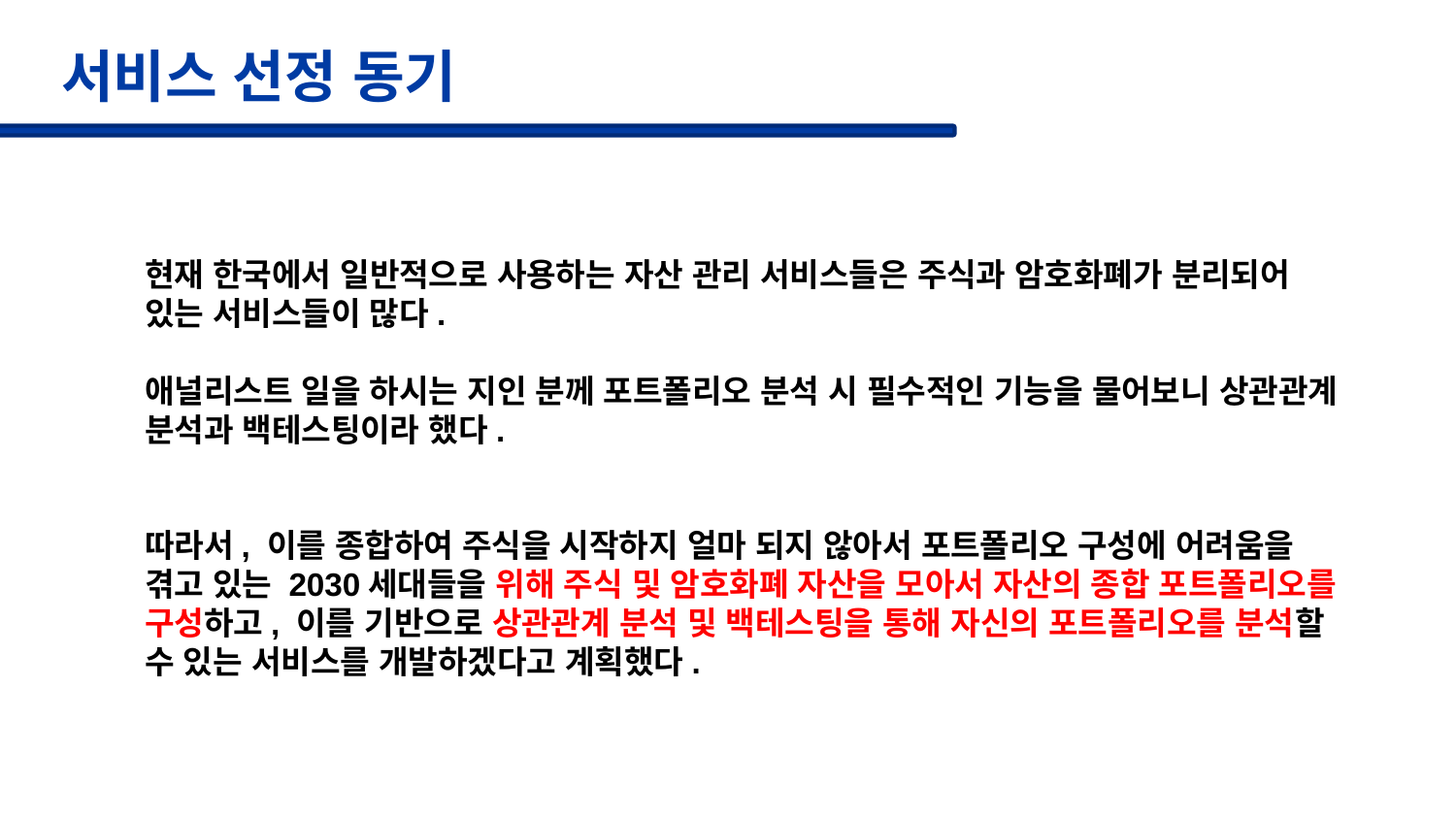

# 서비스 선정 동기

현재 한국에서 일반적으로 사용하는 자산 관리 서비스들은 주식과 암호화폐가 분리되어 있는 서비스들이 많다.

애널리스트 일을 하시는 지인 분께 포트폴리오 분석 시 필수적인 기능을 물어보니 상관관계 분석과 백테스팅이라 했다.

따라서, 이를 종합하여 주식을 시작하지 얼마 되지 않아서 포트폴리오 구성에 어려움을 겪고 있는 2030세대들을 위해 주식 및 암호화폐 자산을 모아서 자산의 종합 포트폴리오를 구성하고, 이를 기반으로 상관관계 분석 및 백테스팅을 통해 자신의 포트폴리오를 분석할 수 있는 서비스를 개발하겠다고 계획했다.